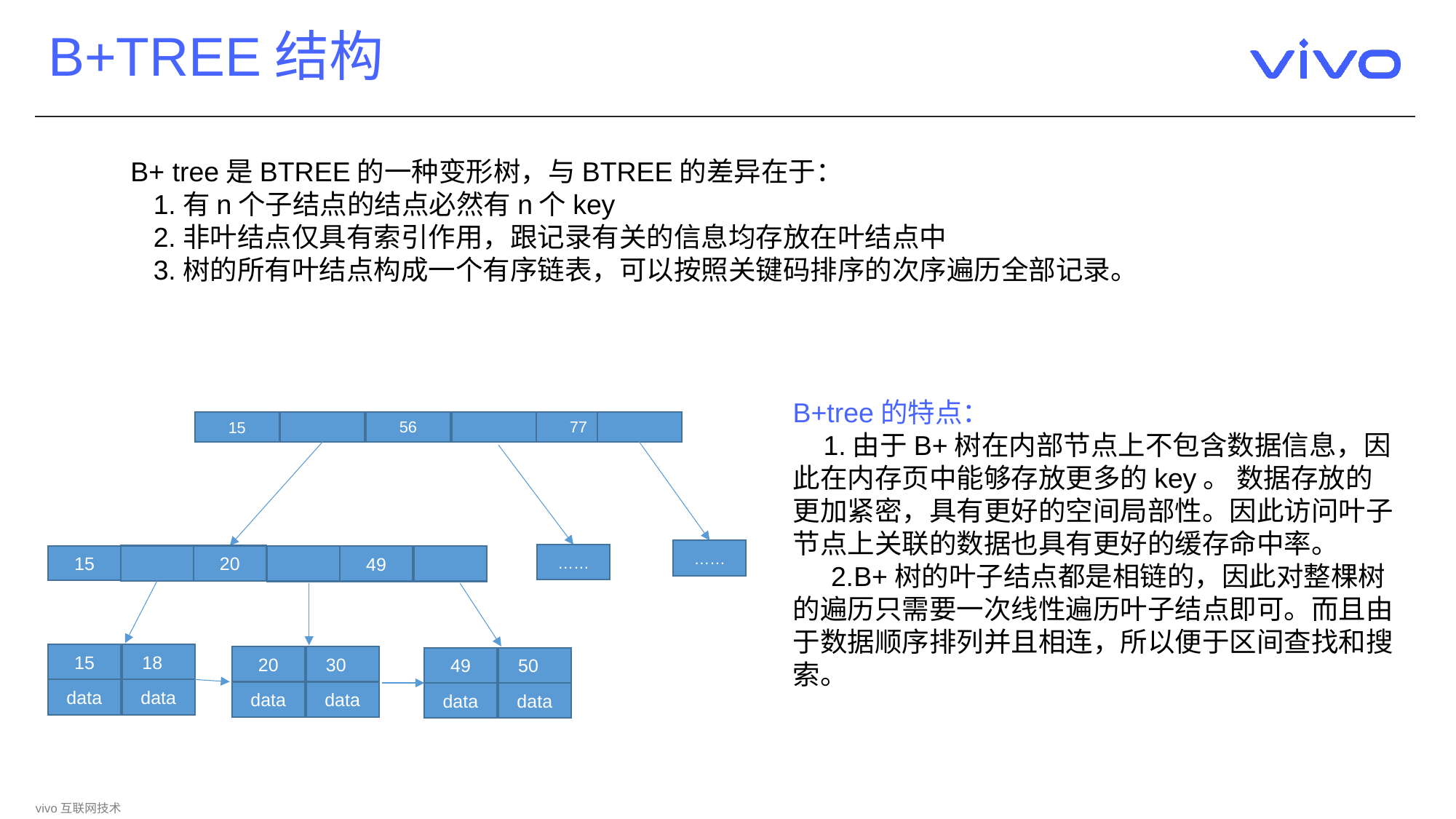

# B+TREE结构
B+ tree是BTREE的一种变形树，与BTREE的差异在于：
   1.有n个子结点的结点必然有n个key
   2.非叶结点仅具有索引作用，跟记录有关的信息均存放在叶结点中
   3.树的所有叶结点构成一个有序链表，可以按照关键码排序的次序遍历全部记录。

56
77

15

……
……

20

49

15
15
18
20
30
49
50
data
data
data
data
data
data
B+tree的特点：
    1.由于B+树在内部节点上不包含数据信息，因此在内存页中能够存放更多的key。 数据存放的更加紧密，具有更好的空间局部性。因此访问叶子节点上关联的数据也具有更好的缓存命中率。
     2.B+树的叶子结点都是相链的，因此对整棵树的遍历只需要一次线性遍历叶子结点即可。而且由于数据顺序排列并且相连，所以便于区间查找和搜索。